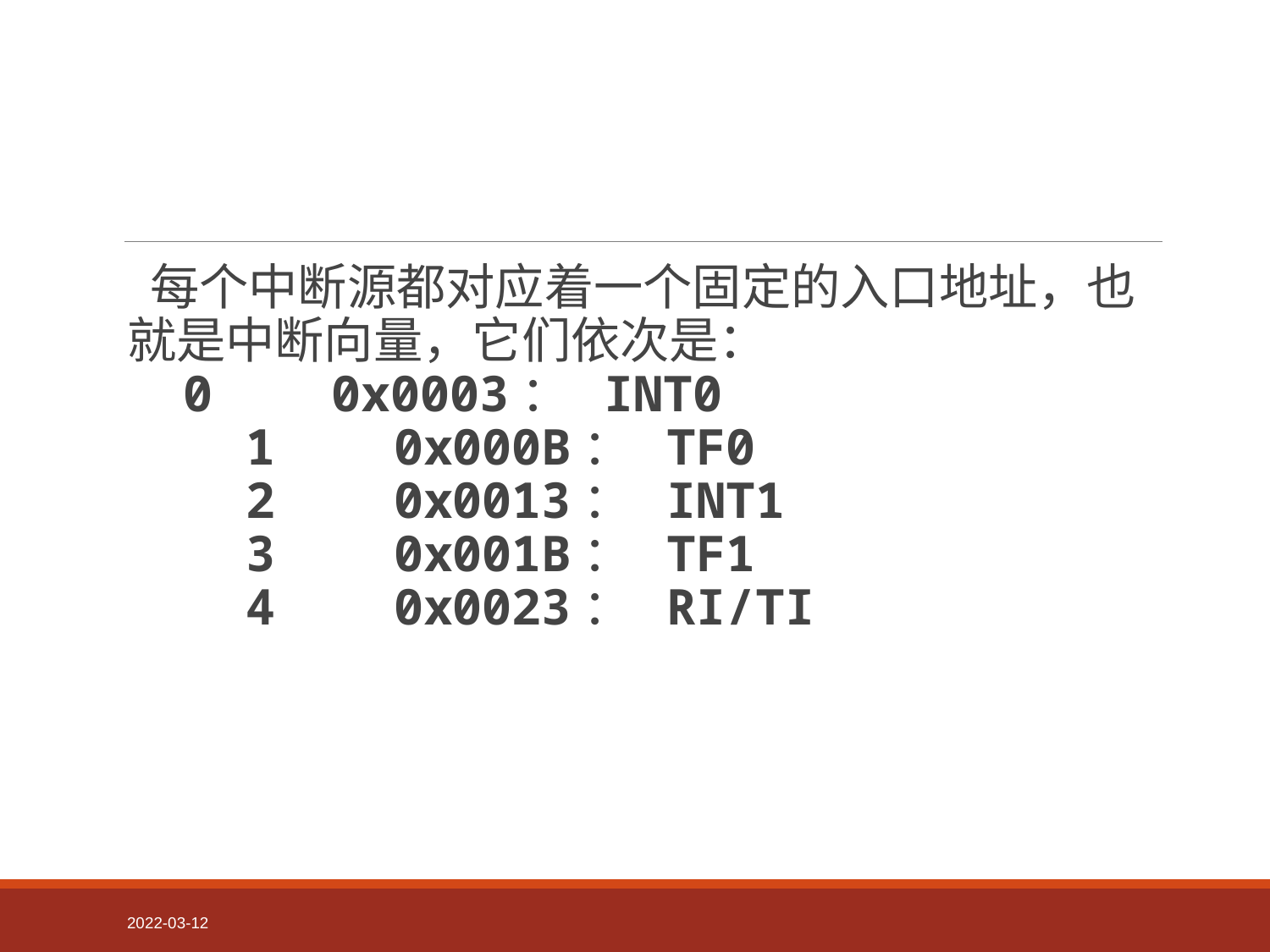

每个中断源都对应着一个固定的入口地址，也就是中断向量，它们依次是：
    0    0x0003：  INT0
    1    0x000B：  TF0
    2    0x0013：  INT1
    3    0x001B：  TF1
    4    0x0023：  RI/TI

2022-03-12